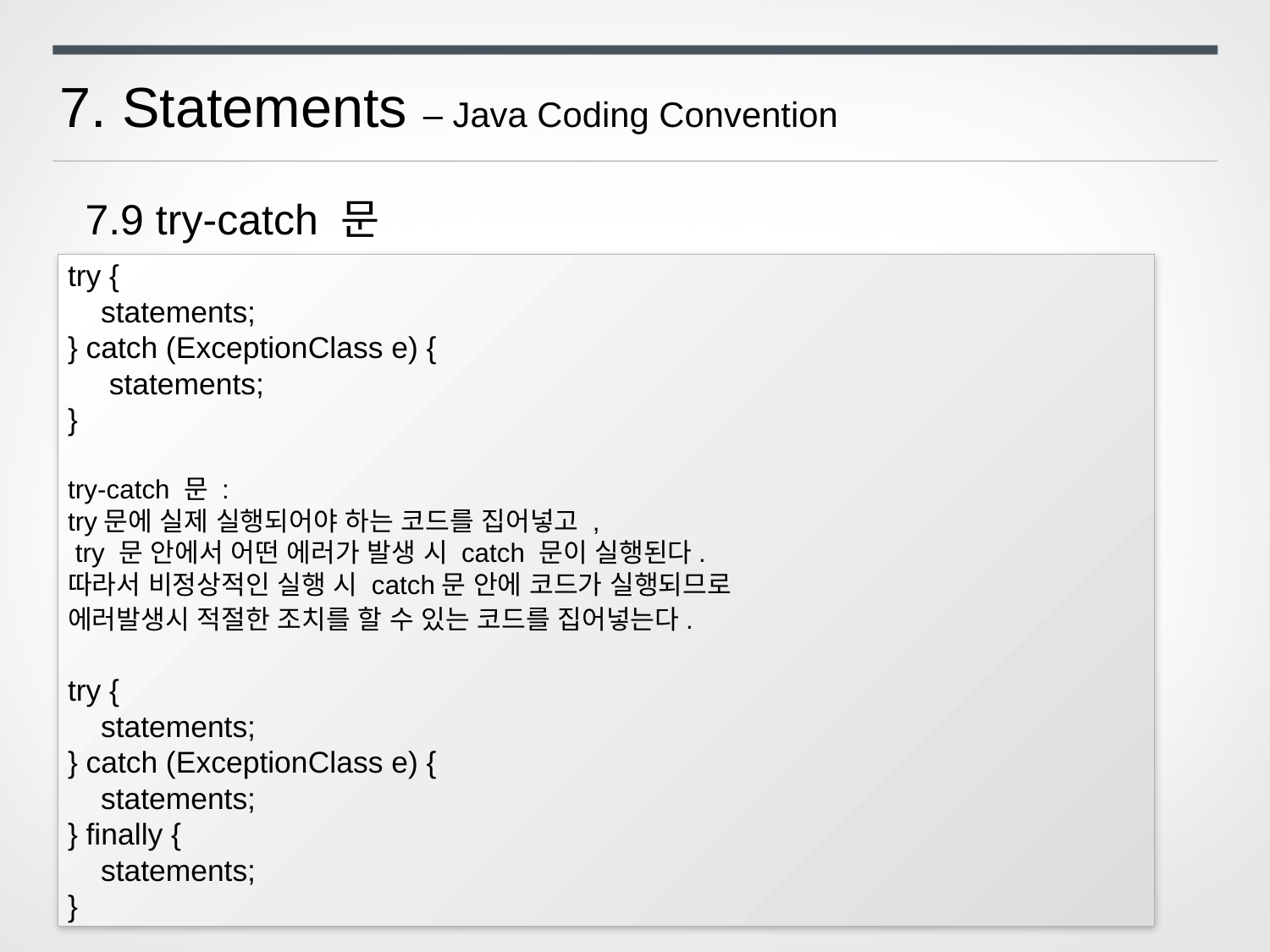

7. Statements – Java Coding Convention
7.9 try-catch 문
try {
    statements;
} catch (ExceptionClass e) {
     statements;
}

try-catch 문 :
try문에 실제 실행되어야 하는 코드를 집어넣고 ,
 try 문 안에서 어떤 에러가 발생 시 catch 문이 실행된다.
따라서 비정상적인 실행 시 catch문 안에 코드가 실행되므로
에러발생시 적절한 조치를 할 수 있는 코드를 집어넣는다.

try {
    statements;
} catch (ExceptionClass e) {
    statements;
} finally {
    statements;
}